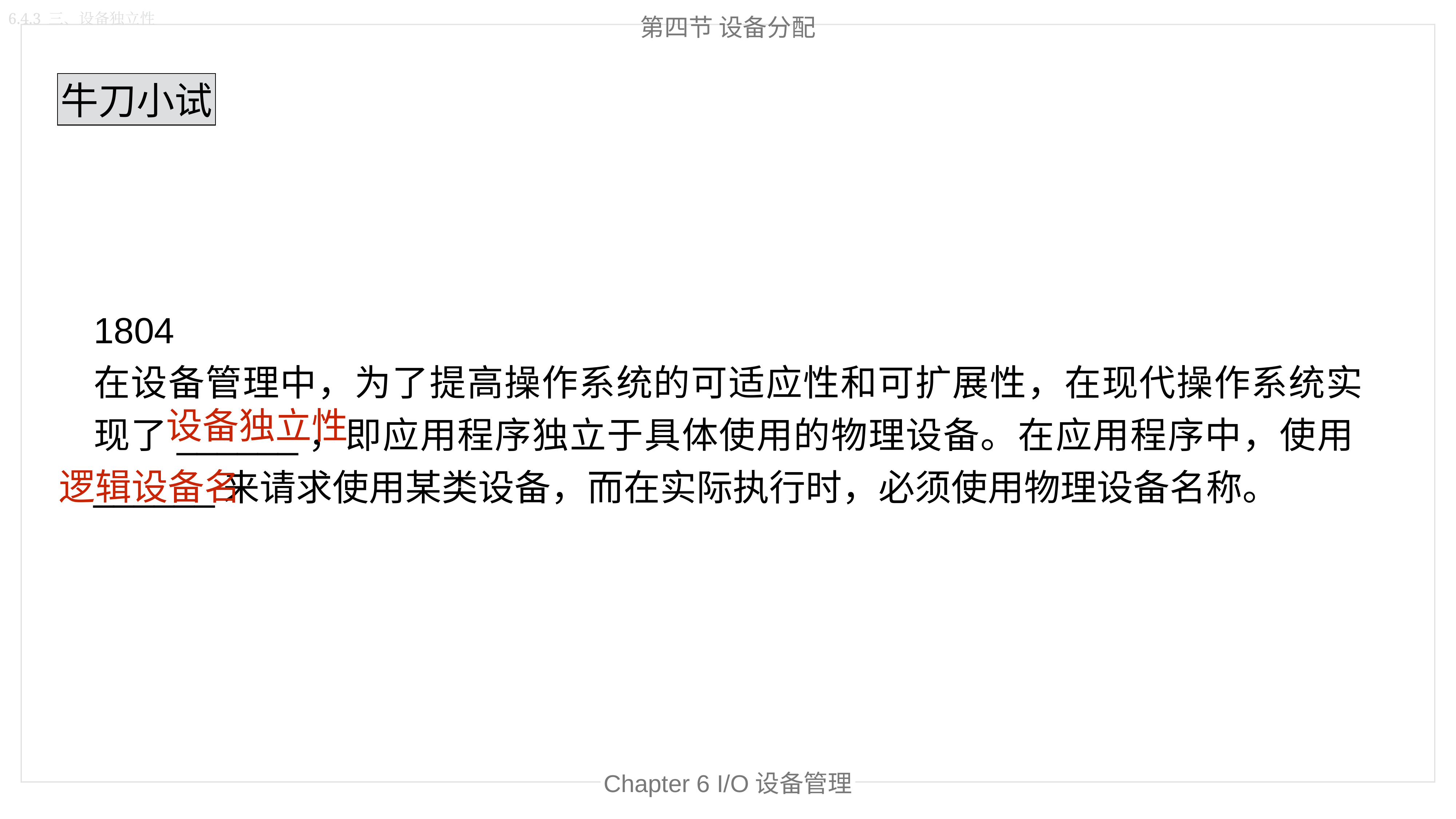

6.4.3 三、设备独立性
第四节 设备分配

牛刀小试
1804
在设备管理中，为了提高操作系统的可适应性和可扩展性，在现代操作系统实现了______，即应用程序独立于具体使用的物理设备。在应用程序中，使用______来请求使用某类设备，而在实际执行时，必须使用物理设备名称。
设备独立性
逻辑设备名
Chapter 6 I/O设备管理